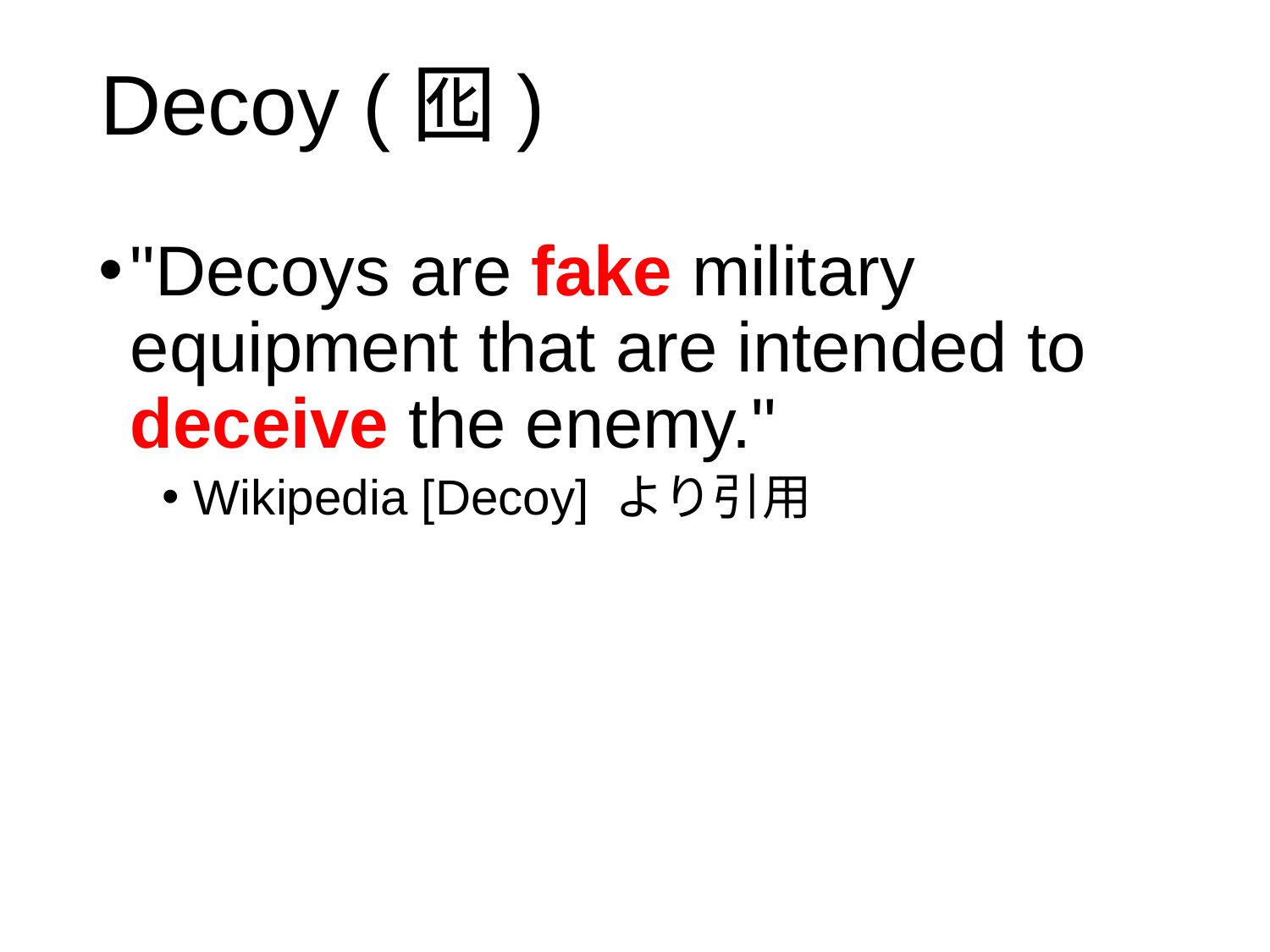

# Decoy (囮)
"Decoys are fake military equipment that are intended to deceive the enemy."
Wikipedia [Decoy] より引用